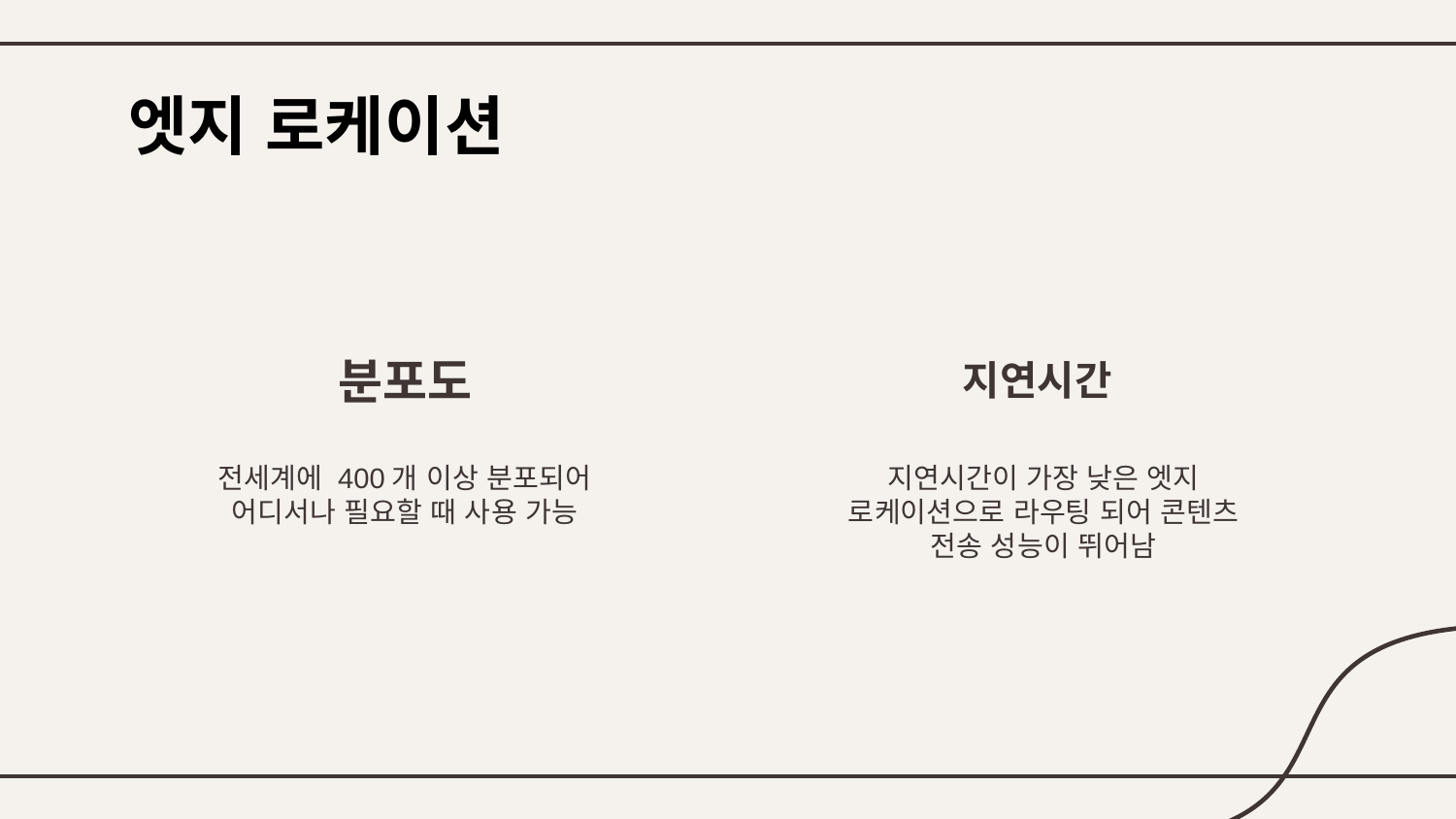

# 엣지 로케이션
분포도
지연시간
지연시간이 가장 낮은 엣지 로케이션으로 라우팅 되어 콘텐츠 전송 성능이 뛰어남
전세계에 400개 이상 분포되어 어디서나 필요할 때 사용 가능